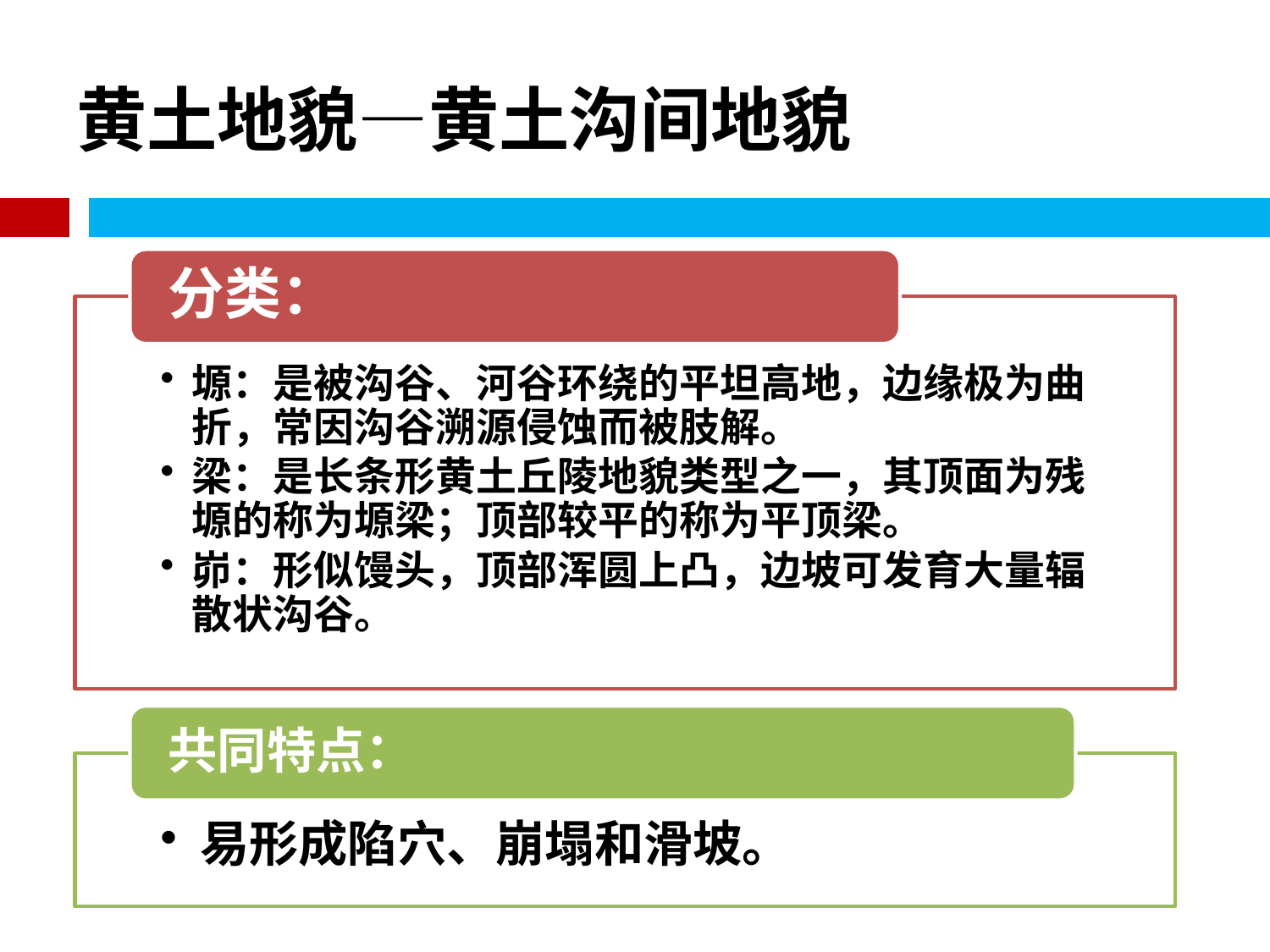

# 黄土地貌—黄土沟间地貌
塬：是被沟谷、河谷环绕的平坦高地，边缘极为曲折，常因沟谷溯源侵蚀而被肢解。
梁：是长条形黄土丘陵地貌类型之一，其顶面为残塬的称为塬梁；顶部较平的称为平顶梁。
峁：形似馒头，顶部浑圆上凸，边坡可发育大量辐散状沟谷。
分类：
易形成陷穴、崩塌和滑坡。
共同特点：